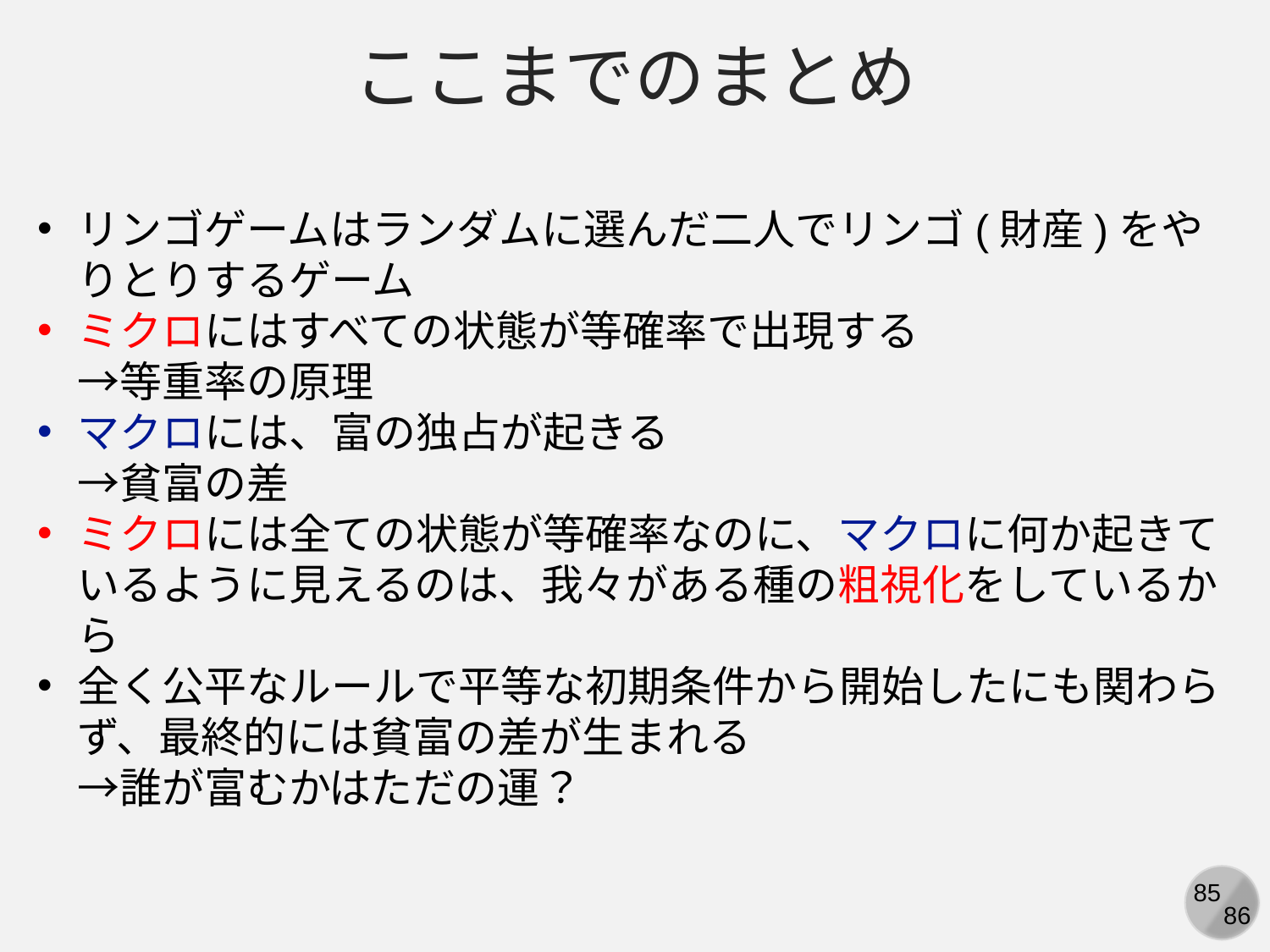

ここまでのまとめ
リンゴゲームはランダムに選んだ二人でリンゴ(財産)をやりとりするゲーム
ミクロにはすべての状態が等確率で出現する
→等重率の原理
マクロには、富の独占が起きる
→貧富の差
ミクロには全ての状態が等確率なのに、マクロに何か起きているように見えるのは、我々がある種の粗視化をしているから
全く公平なルールで平等な初期条件から開始したにも関わらず、最終的には貧富の差が生まれる
→誰が富むかはただの運？